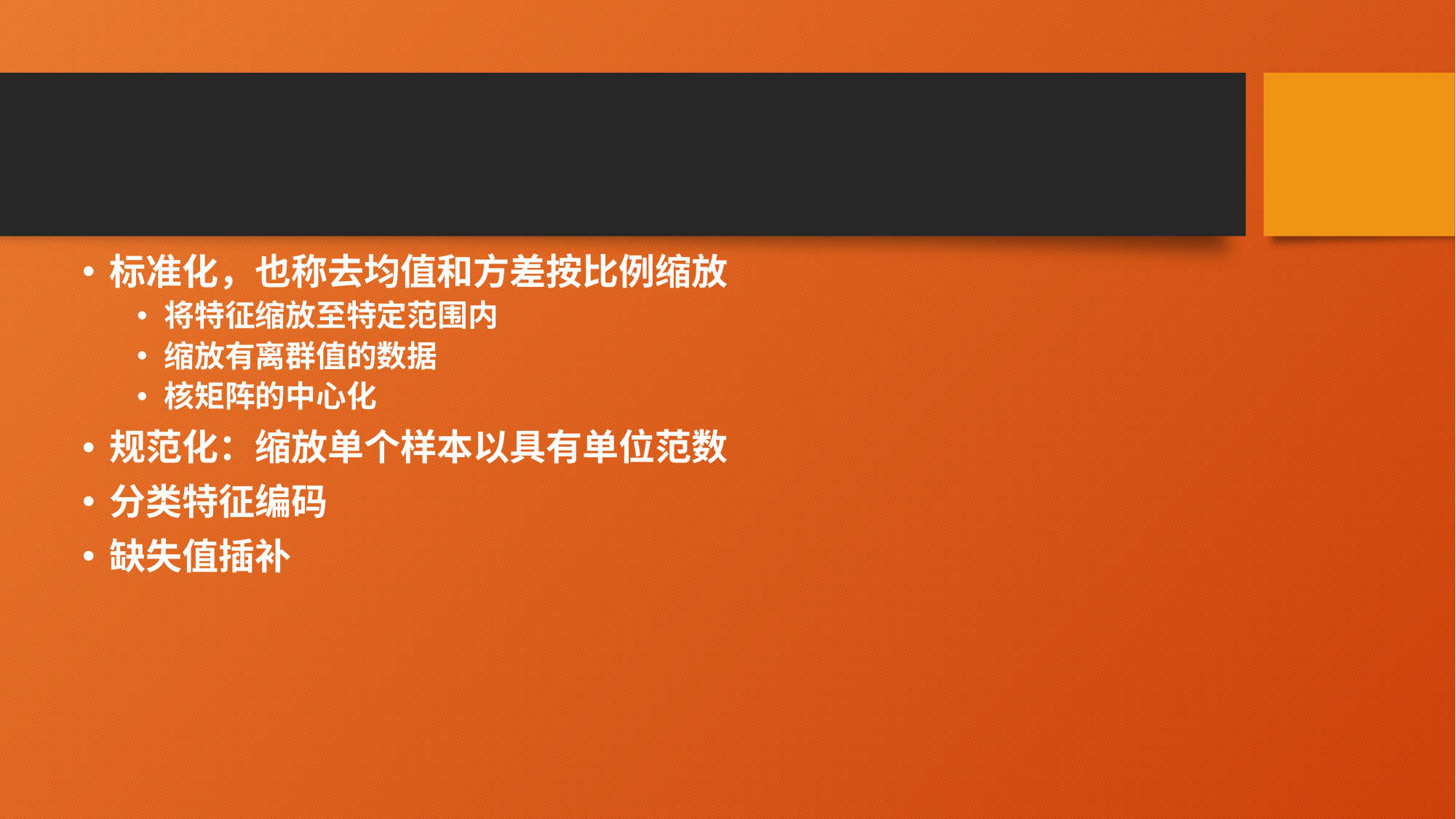

#
标准化，也称去均值和方差按比例缩放
将特征缩放至特定范围内
缩放有离群值的数据
核矩阵的中心化
规范化：缩放单个样本以具有单位范数
分类特征编码
缺失值插补